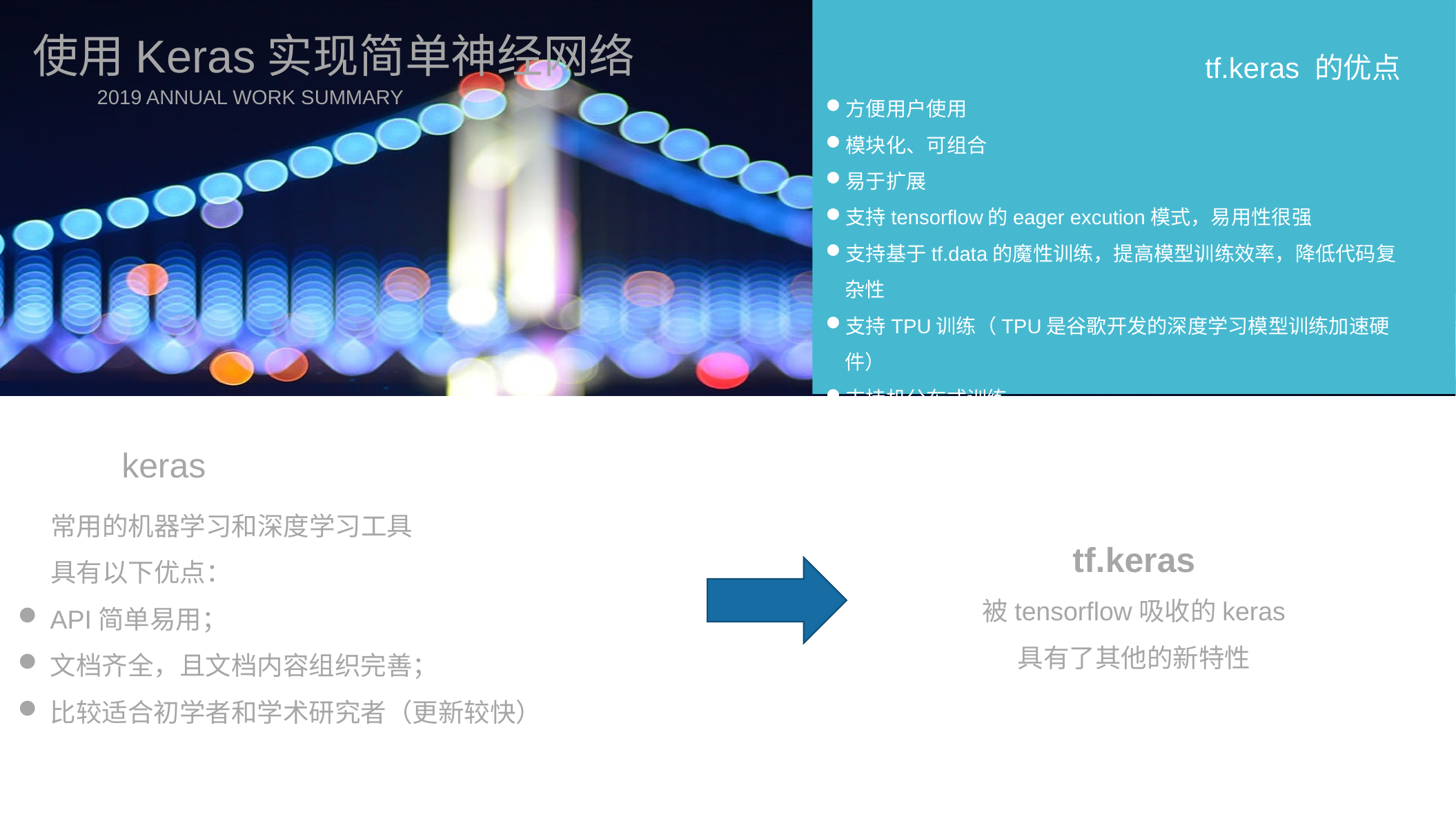

使用Keras实现简单神经网络
tf.keras 的优点
方便用户使用
模块化、可组合
易于扩展
支持tensorflow的eager excution模式，易用性很强
支持基于tf.data的魔性训练，提高模型训练效率，降低代码复杂性
支持TPU训练（TPU是谷歌开发的深度学习模型训练加速硬件）
支持机分布式训练
2019 ANNUAL WORK SUMMARY
keras
常用的机器学习和深度学习工具
具有以下优点：
API简单易用；
文档齐全，且文档内容组织完善；
比较适合初学者和学术研究者（更新较快）
tf.keras
被tensorflow吸收的keras
具有了其他的新特性